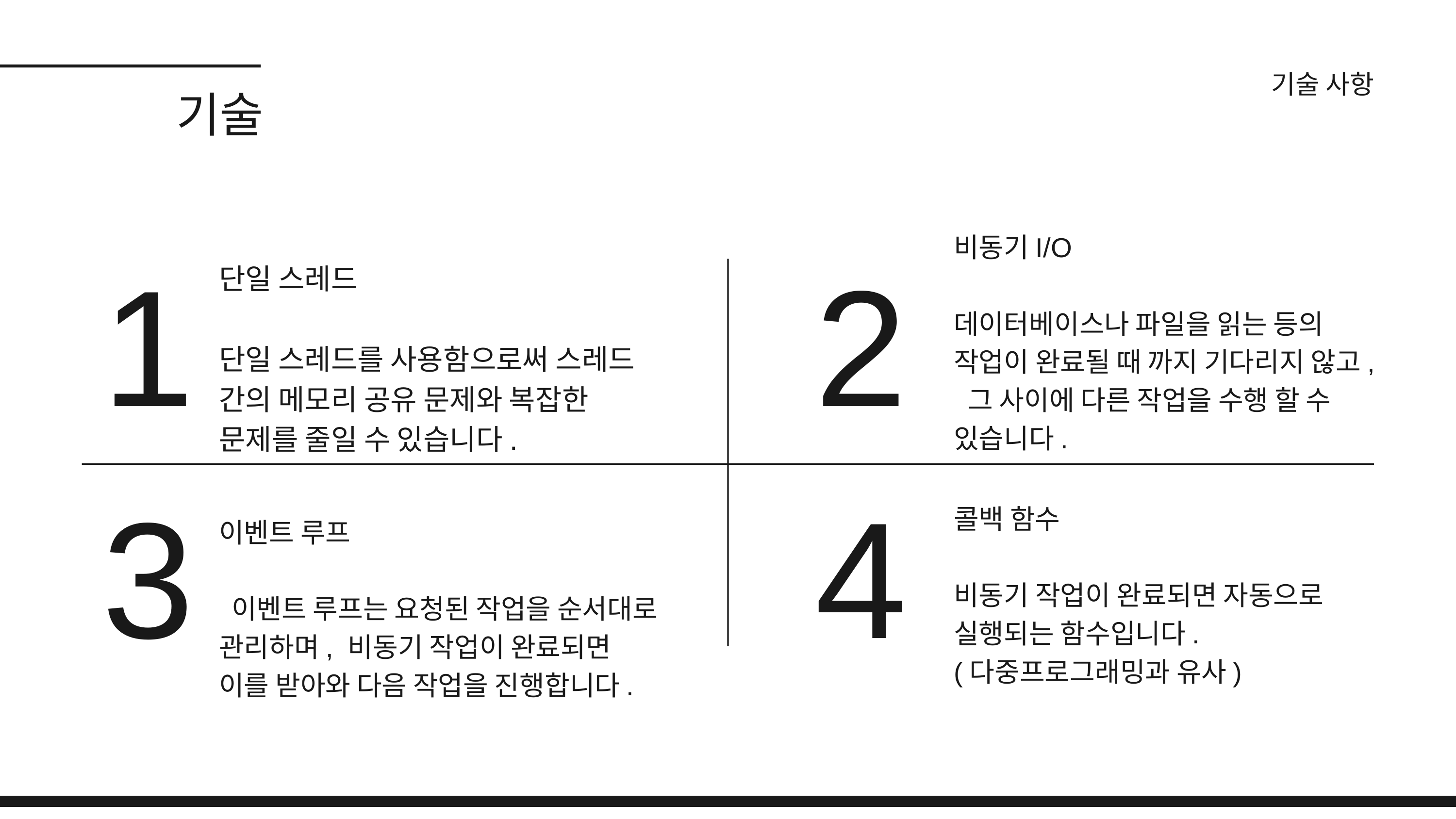

기술 사항

기술
1
2
비동기I/O

데이터베이스나 파일을 읽는 등의 작업이 완료될 때 까지 기다리지 않고, 그 사이에 다른 작업을 수행 할 수 있습니다.
단일 스레드

단일 스레드를 사용함으로써 스레드 간의 메모리 공유 문제와 복잡한 문제를 줄일 수 있습니다.

3
4

콜백 함수

비동기 작업이 완료되면 자동으로
실행되는 함수입니다.
(다중프로그래밍과 유사)
이벤트 루프

 이벤트 루프는 요청된 작업을 순서대로 관리하며, 비동기 작업이 완료되면 이를 받아와 다음 작업을 진행합니다.